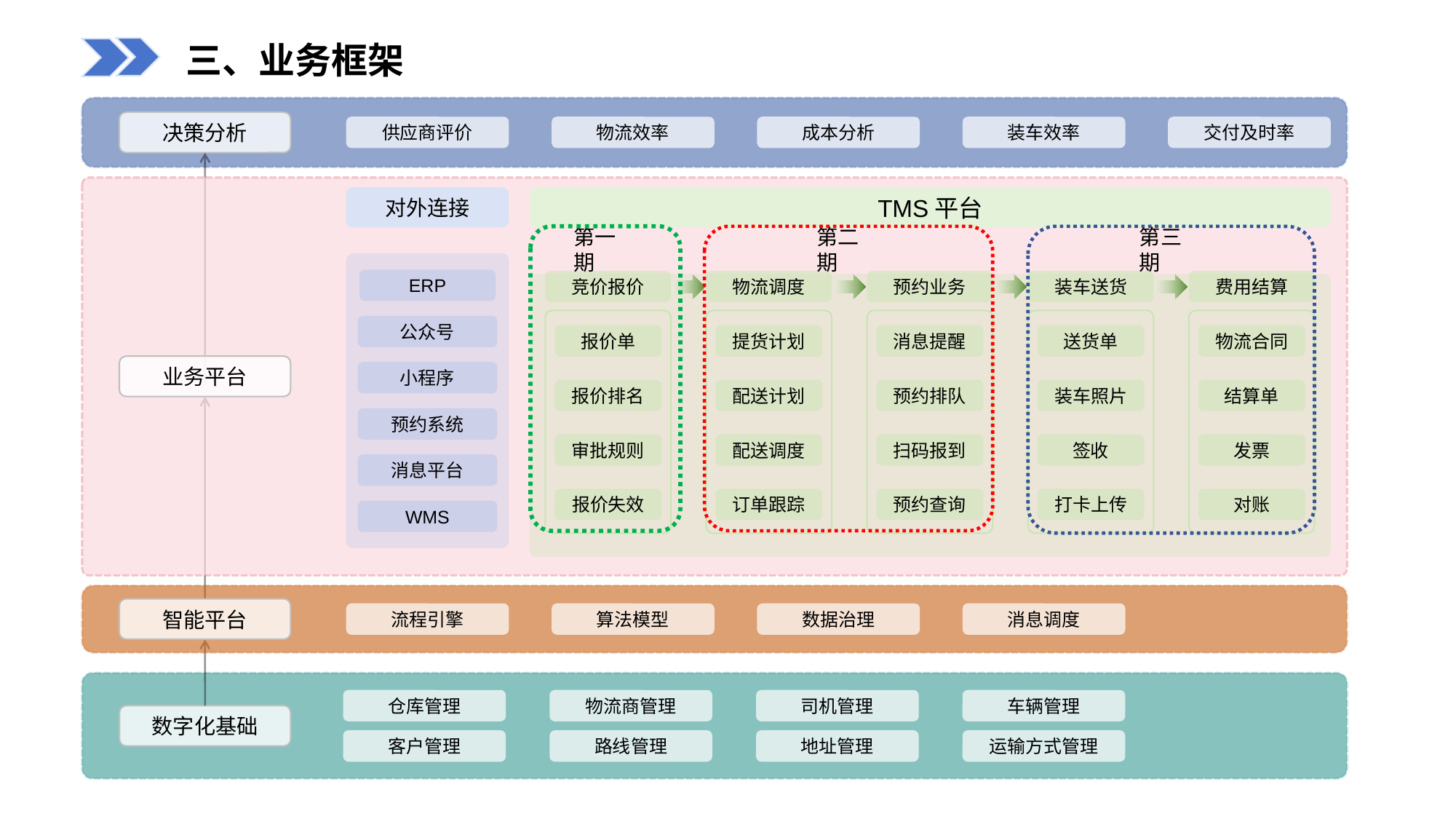

三、业务框架

决策分析
供应商评价
物流效率
成本分析
装车效率
交付及时率

对外连接
TMS平台

第一期
第二期
第三期

ERP
公众号
小程序
预约系统
消息平台
WMS
竞价报价
物流调度
预约业务
装车送货
费用结算

报价单
提货计划
消息提醒
送货单
物流合同
业务平台
报价排名
配送计划
预约排队
装车照片
结算单
审批规则
配送调度
扫码报到
签收
发票
报价失效
订单跟踪
预约查询
打卡上传
对账

智能平台
流程引擎
算法模型
数据治理
消息调度

仓库管理
物流商管理
司机管理
车辆管理
数字化基础
客户管理
路线管理
地址管理
运输方式管理